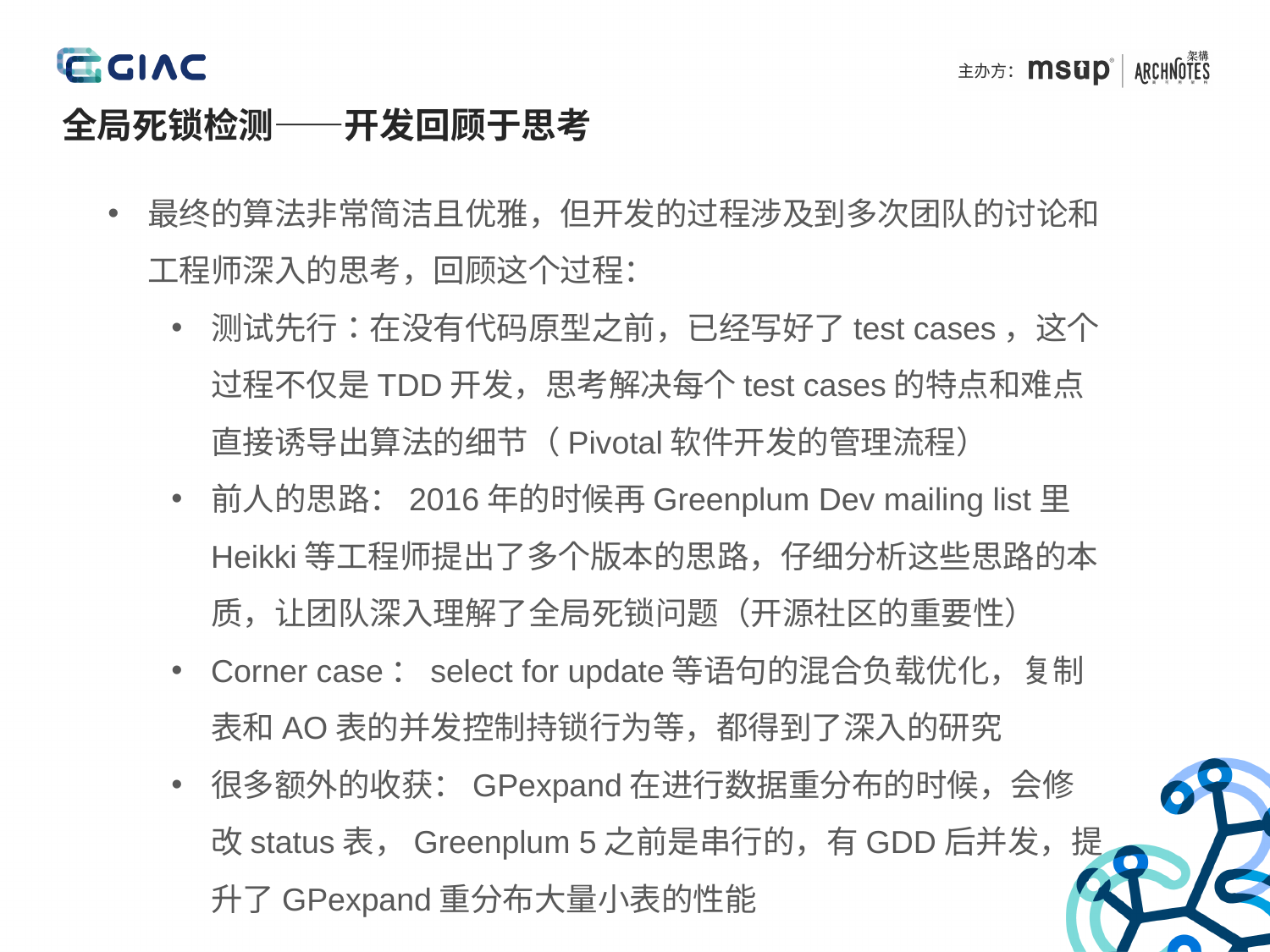

全局死锁检测——开发回顾于思考
最终的算法非常简洁且优雅，但开发的过程涉及到多次团队的讨论和工程师深入的思考，回顾这个过程：
测试先行：在没有代码原型之前，已经写好了test cases，这个过程不仅是TDD开发，思考解决每个test cases的特点和难点直接诱导出算法的细节（Pivotal软件开发的管理流程）
前人的思路：2016年的时候再Greenplum Dev mailing list里Heikki等工程师提出了多个版本的思路，仔细分析这些思路的本质，让团队深入理解了全局死锁问题（开源社区的重要性）
Corner case：select for update等语句的混合负载优化，复制表和AO表的并发控制持锁行为等，都得到了深入的研究
很多额外的收获：GPexpand在进行数据重分布的时候，会修改status表，Greenplum 5之前是串行的，有GDD后并发，提升了GPexpand重分布大量小表的性能